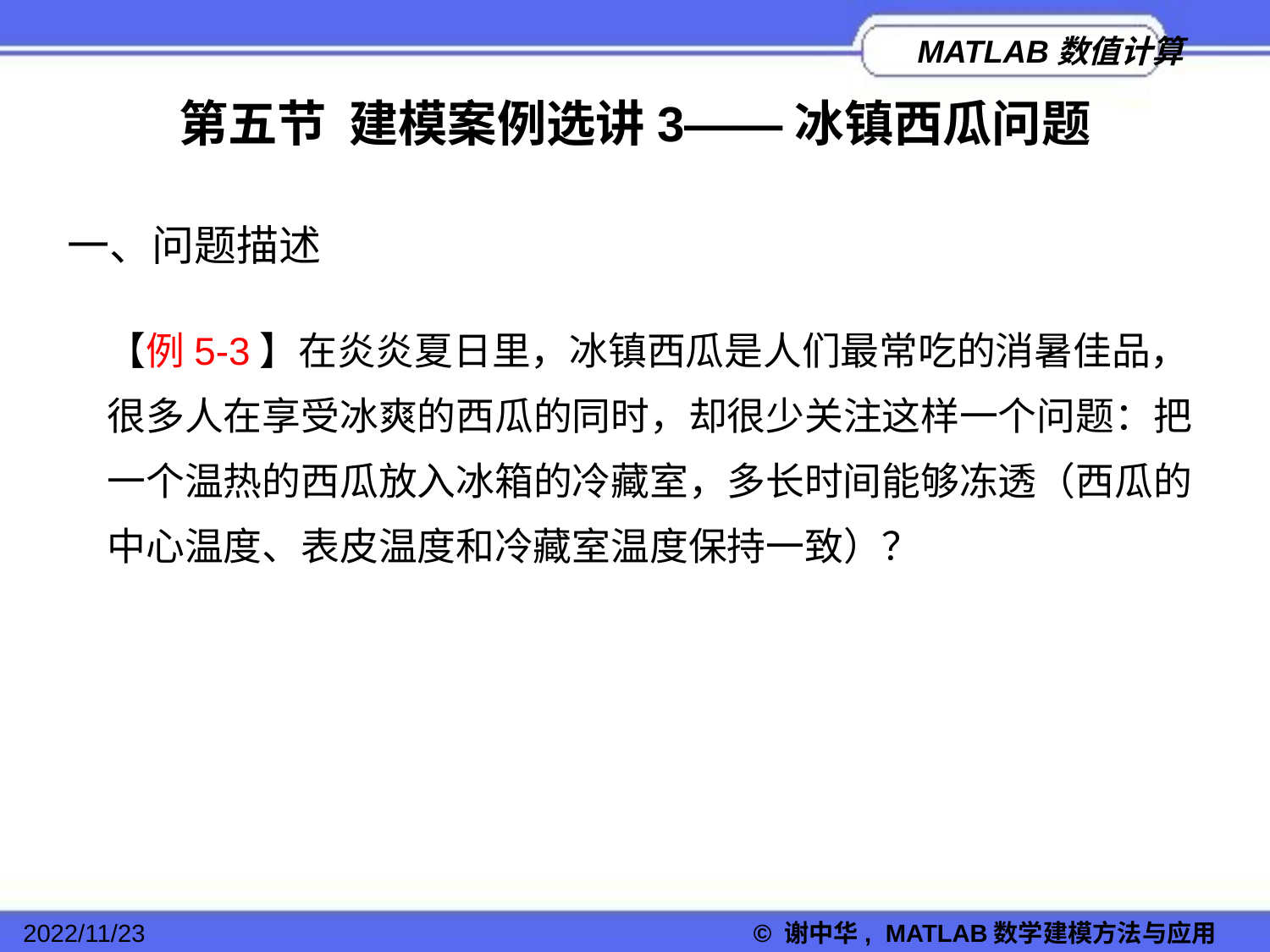

第五节  建模案例选讲3——冰镇西瓜问题
一、问题描述
【例5-3】在炎炎夏日里，冰镇西瓜是人们最常吃的消暑佳品，很多人在享受冰爽的西瓜的同时，却很少关注这样一个问题：把一个温热的西瓜放入冰箱的冷藏室，多长时间能够冻透（西瓜的中心温度、表皮温度和冷藏室温度保持一致）？
2022/11/23
© 谢中华,  MATLAB数学建模方法与应用